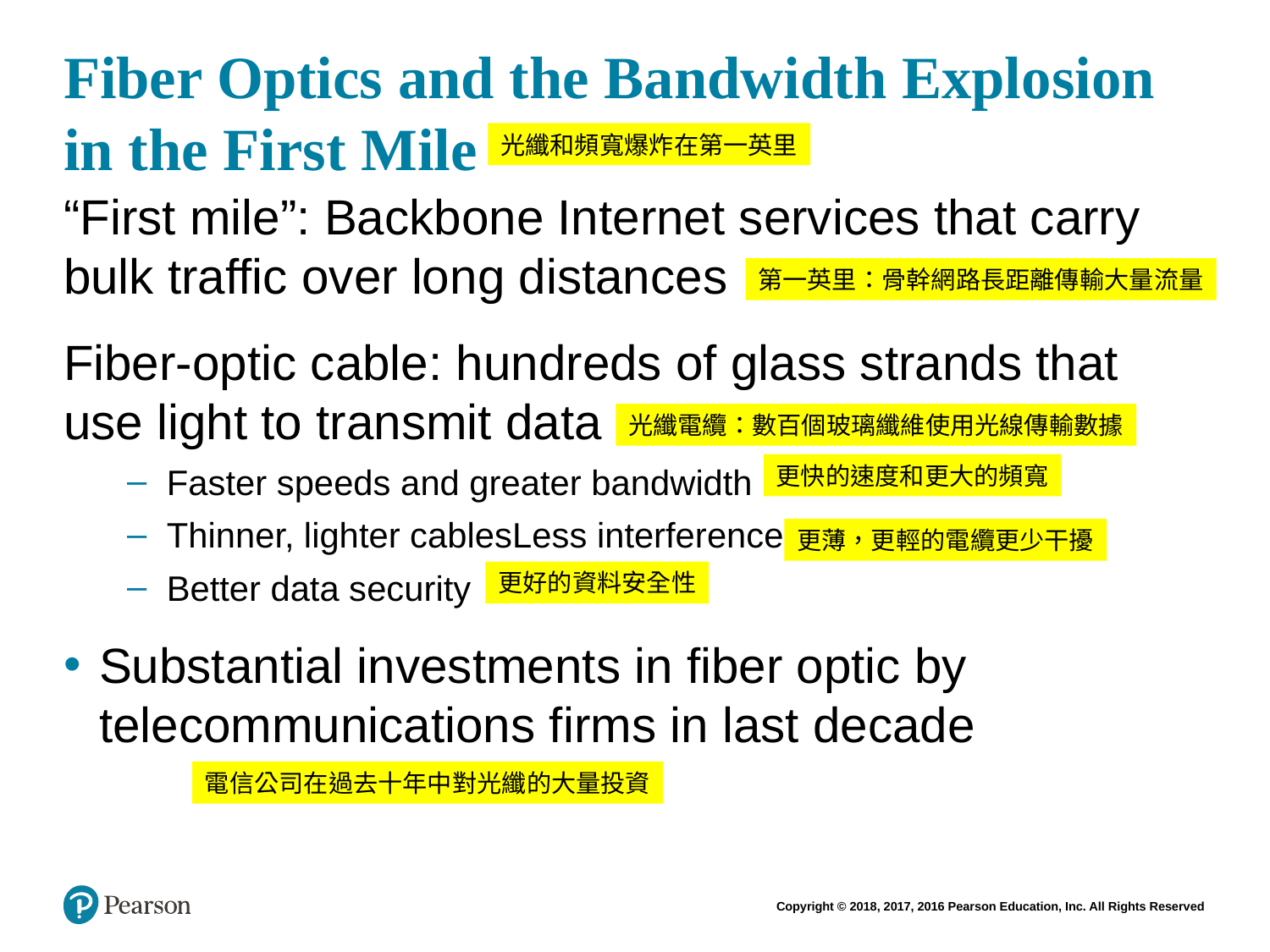

# Fiber Optics and the Bandwidth Explosion in the First Mile
光纖和頻寬爆炸在第一英里
“First mile”: Backbone Internet services that carry bulk traffic over long distances
Fiber-optic cable: hundreds of glass strands that use light to transmit data
Faster speeds and greater bandwidth
Thinner, lighter cablesLess interference
Better data security
Substantial investments in fiber optic by telecommunications firms in last decade
第一英里：骨幹網路長距離傳輸大量流量
光纖電纜：數百個玻璃纖維使用光線傳輸數據
更快的速度和更大的頻寬
更薄，更輕的電纜更少干擾
更好的資料安全性
電信公司在過去十年中對光纖的大量投資